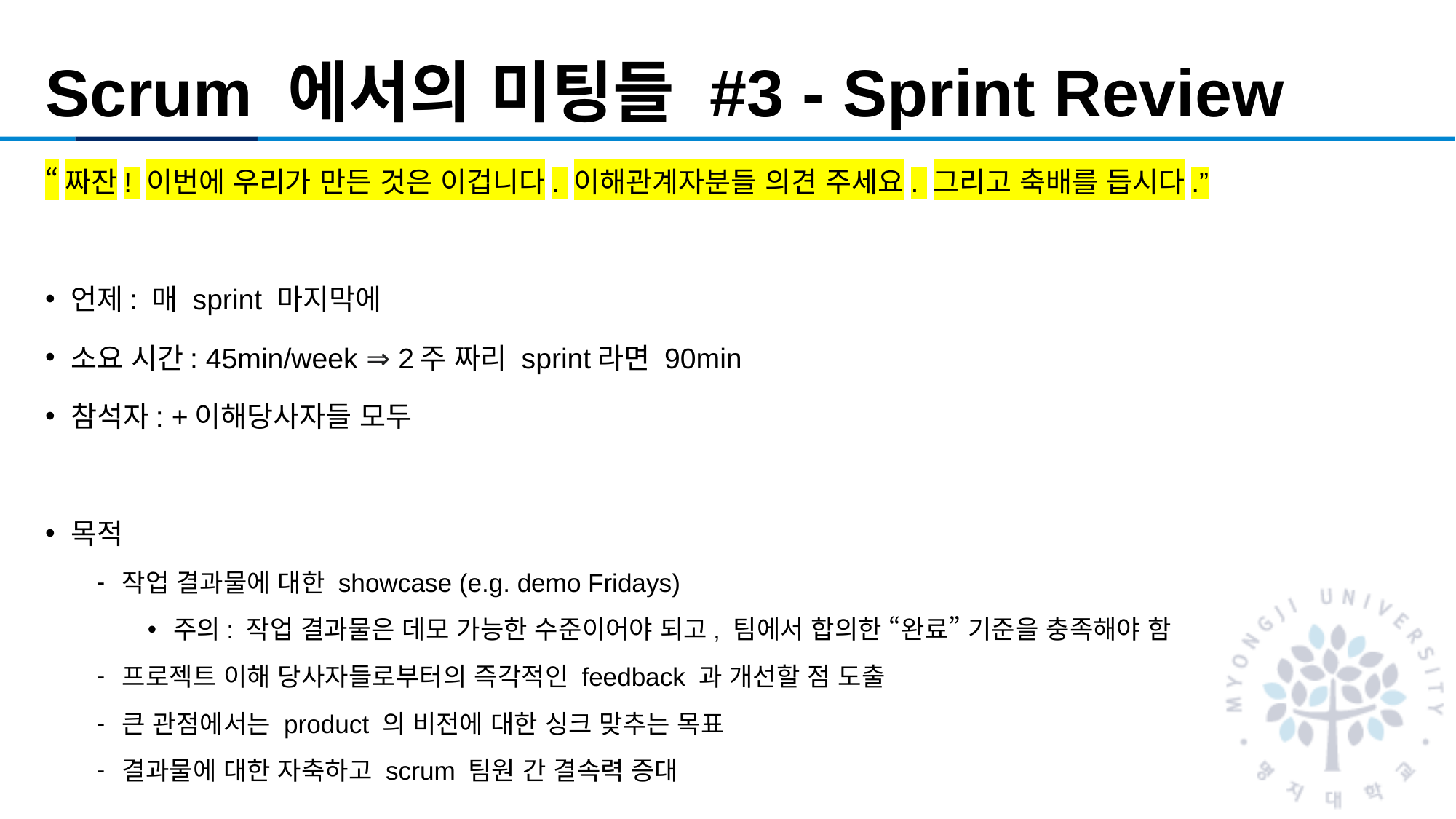

# Scrum 에서의 미팅들 #3 - Sprint Review
“짜잔! 이번에 우리가 만든 것은 이겁니다. 이해관계자분들 의견 주세요. 그리고 축배를 듭시다.”

언제: 매 sprint 마지막에
소요 시간: 45min/week ⇒ 2주 짜리 sprint라면 90min
참석자: +이해당사자들 모두

목적
작업 결과물에 대한 showcase (e.g. demo Fridays)
주의: 작업 결과물은 데모 가능한 수준이어야 되고, 팀에서 합의한 “완료” 기준을 충족해야 함
프로젝트 이해 당사자들로부터의 즉각적인 feedback 과 개선할 점 도출
큰 관점에서는 product 의 비전에 대한 싱크 맞추는 목표
결과물에 대한 자축하고 scrum 팀원 간 결속력 증대